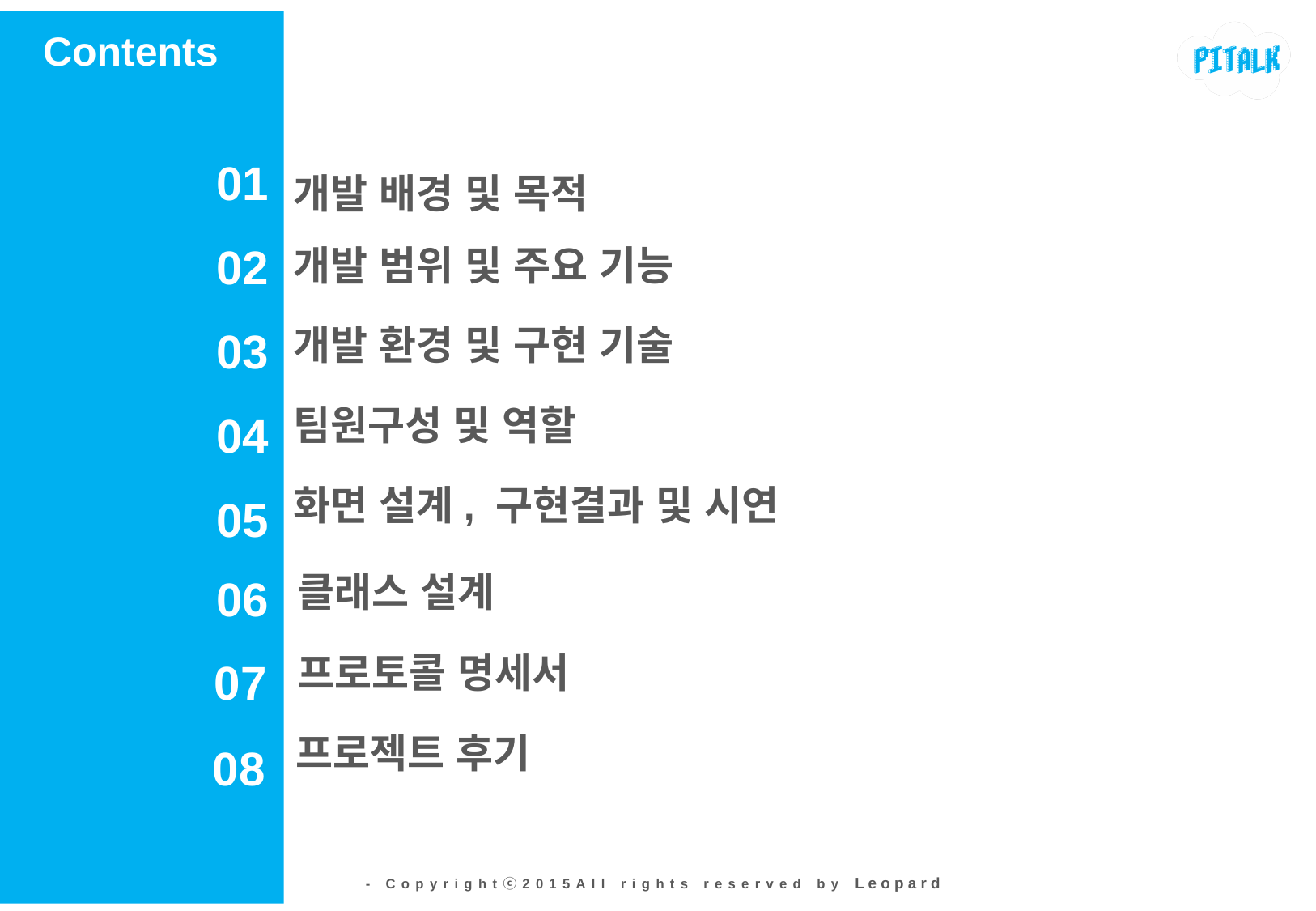

Contents
01
개발 배경 및 목적
02
개발 범위 및 주요 기능
03
개발 환경 및 구현 기술
04
팀원구성 및 역할
05
화면 설계, 구현결과 및 시연
06
클래스 설계
07
프로토콜 명세서
08
프로젝트 후기
- Copyrightⓒ2015All rights reserved by L e o p a r d